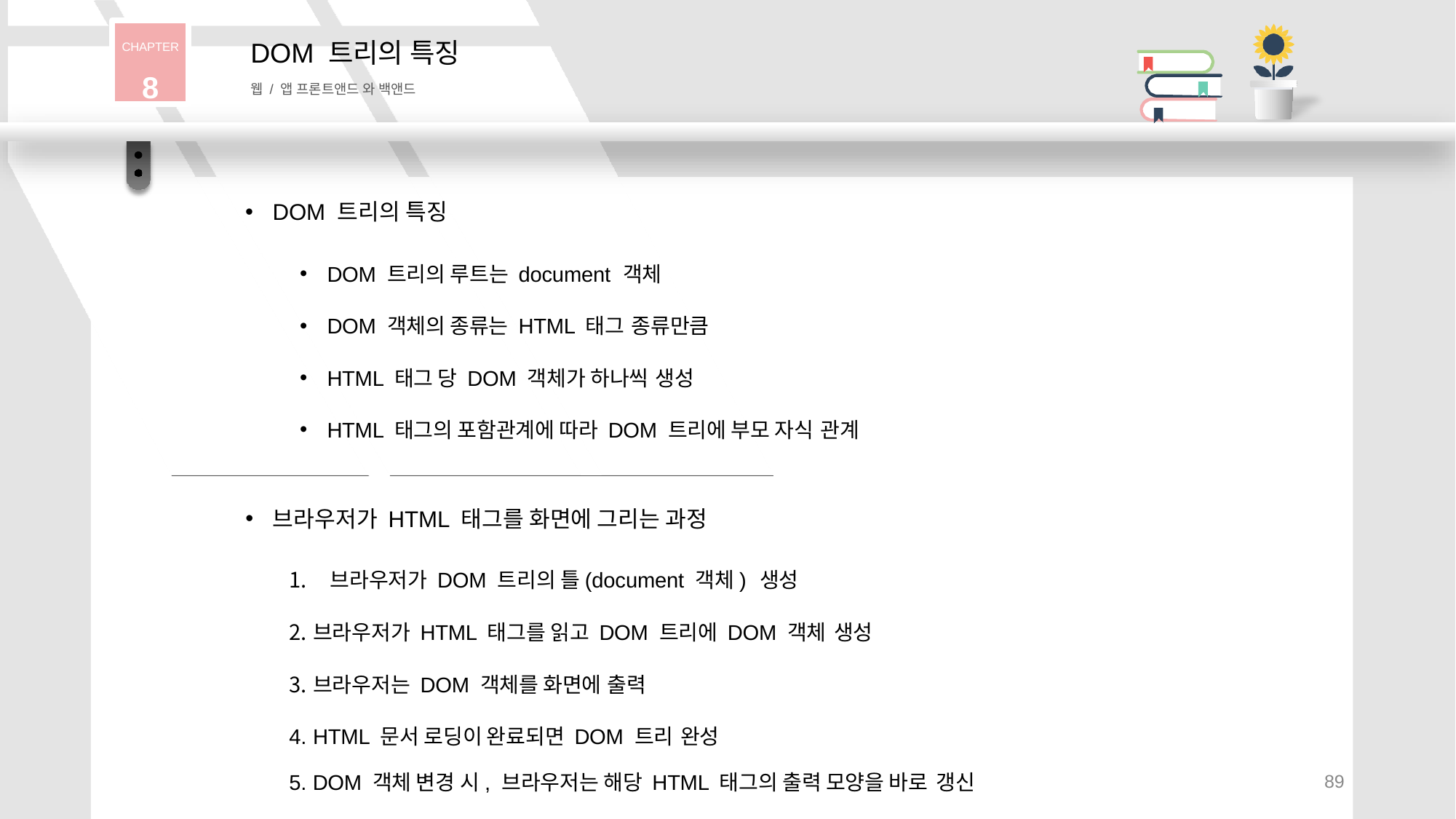

CHAPTER

8

# DOM 트리의 특징

웹 / 앱 프론트앤드 와 백앤드

DOM 트리의 특징

DOM 트리의 루트는 document 객체

DOM 객체의 종류는 HTML 태그 종류만큼

HTML 태그 당 DOM 객체가 하나씩 생성

HTML 태그의 포함관계에 따라 DOM 트리에 부모 자식 관계
브라우저가 HTML 태그를 화면에 그리는 과정

브라우저가 DOM 트리의 틀(document 객체) 생성

브라우저가 HTML 태그를 읽고 DOM 트리에 DOM 객체 생성

브라우저는 DOM 객체를 화면에 출력

HTML 문서 로딩이 완료되면 DOM 트리 완성
5. DOM 객체 변경 시, 브라우저는 해당 HTML 태그의 출력 모양을 바로 갱신
89